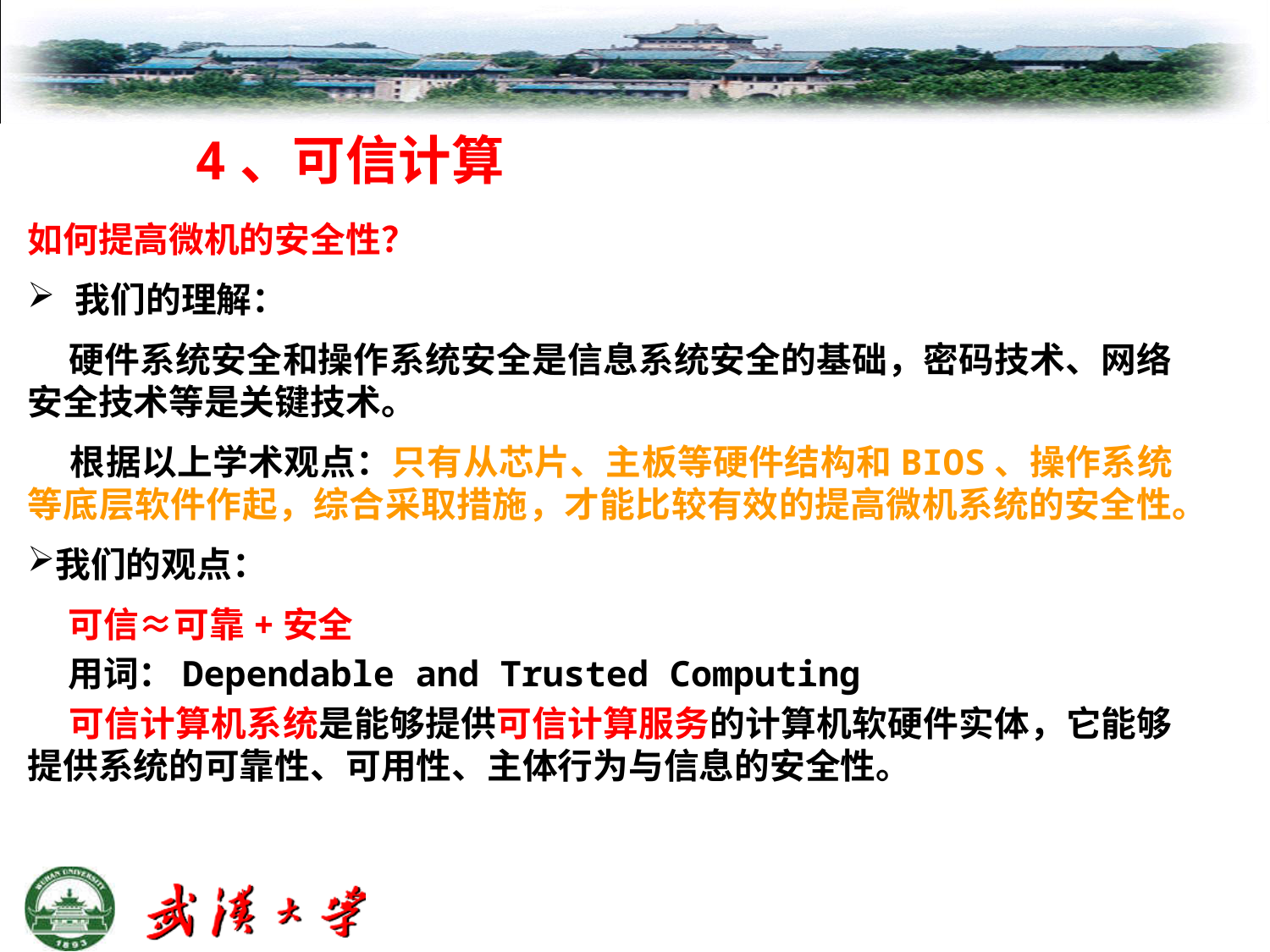

4、可信计算

如何提高微机的安全性？
我们的理解：
    硬件系统安全和操作系统安全是信息系统安全的基础，密码技术、网络安全技术等是关键技术。
    根据以上学术观点：只有从芯片、主板等硬件结构和BIOS、操作系统等底层软件作起，综合采取措施，才能比较有效的提高微机系统的安全性。
我们的观点：
    可信≈可靠+安全
    用词：Dependable and Trusted Computing
    可信计算机系统是能够提供可信计算服务的计算机软硬件实体，它能够提供系统的可靠性、可用性、主体行为与信息的安全性。